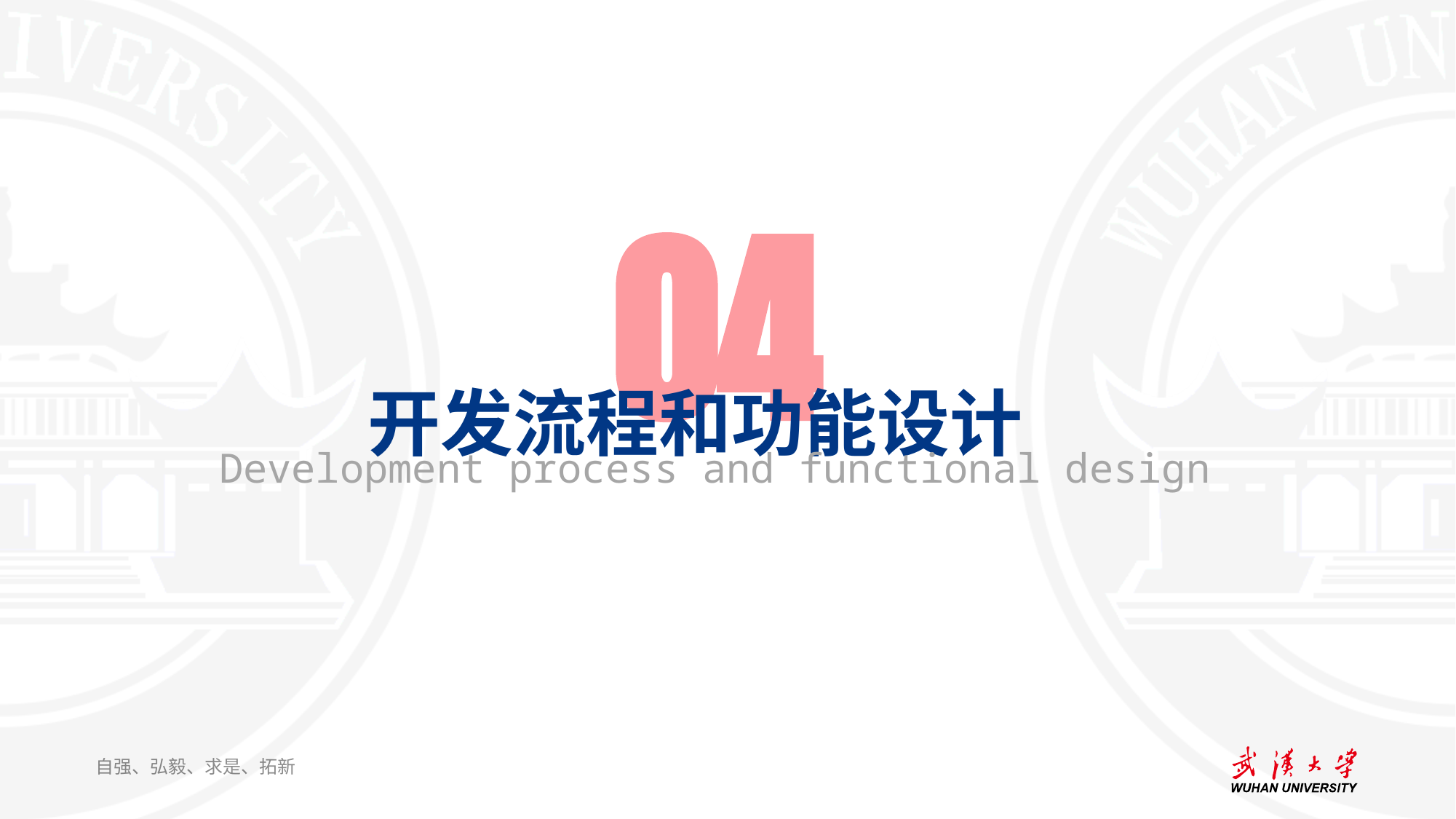

04
开发流程和功能设计
Development process and functional design